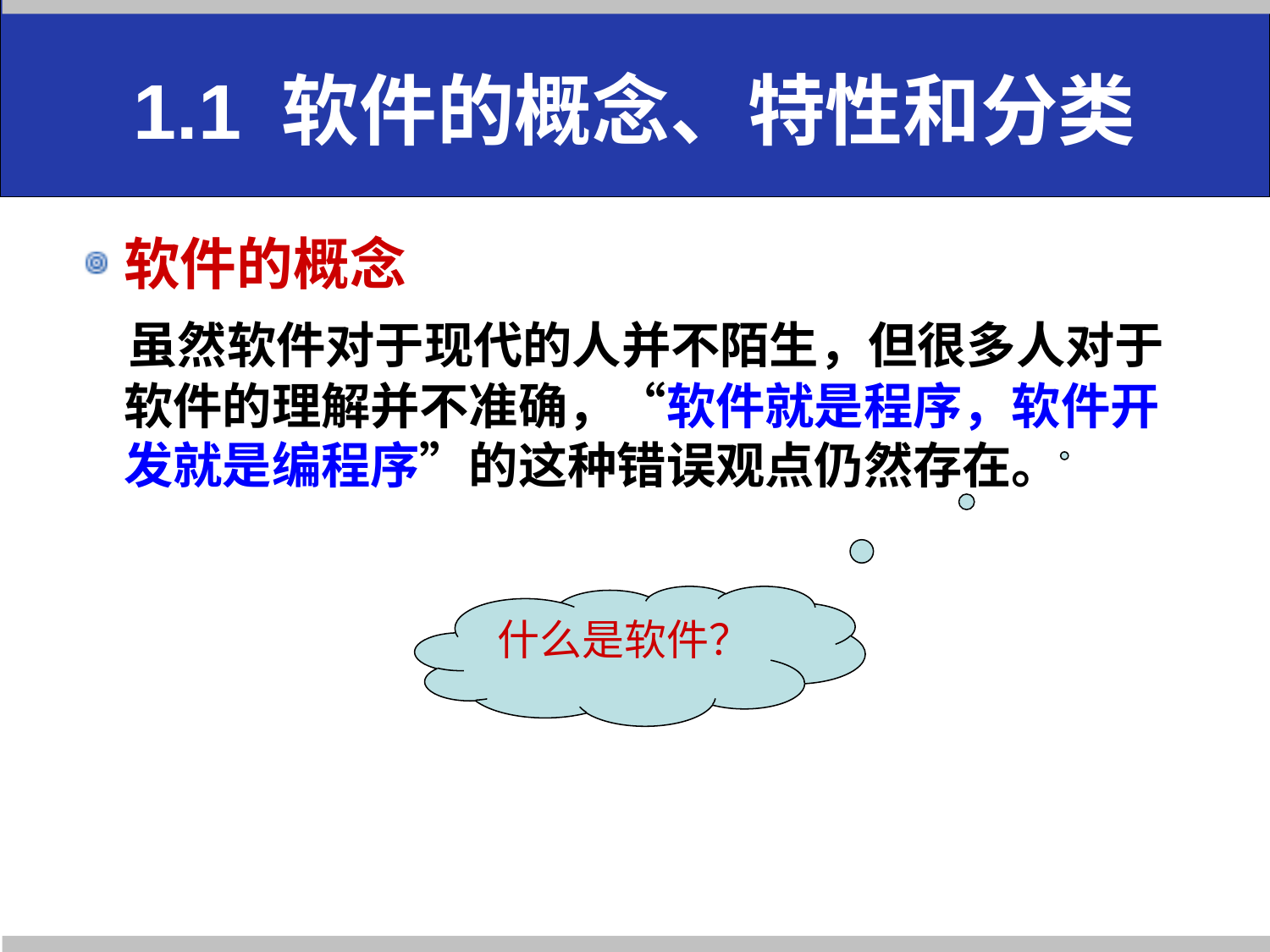

# 1.1 软件的概念、特性和分类
软件的概念
   虽然软件对于现代的人并不陌生，但很多人对于软件的理解并不准确，“软件就是程序，软件开发就是编程序”的这种错误观点仍然存在。
什么是软件？
16